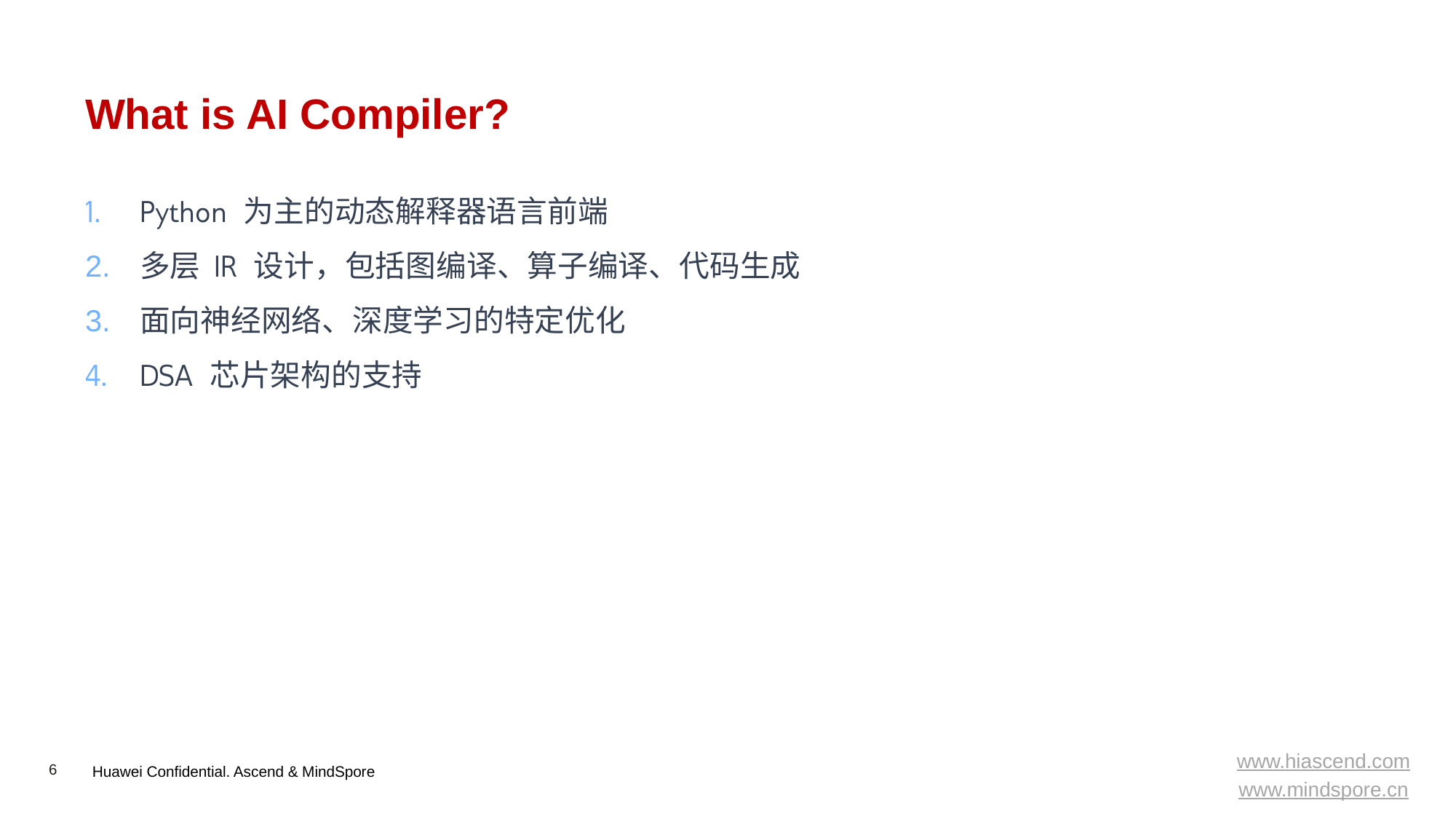

# What is AI Compiler?
Python 为主的动态解释器语言前端
多层 IR 设计，包括图编译、算子编译、代码生成
面向神经网络、深度学习的特定优化
DSA 芯片架构的支持